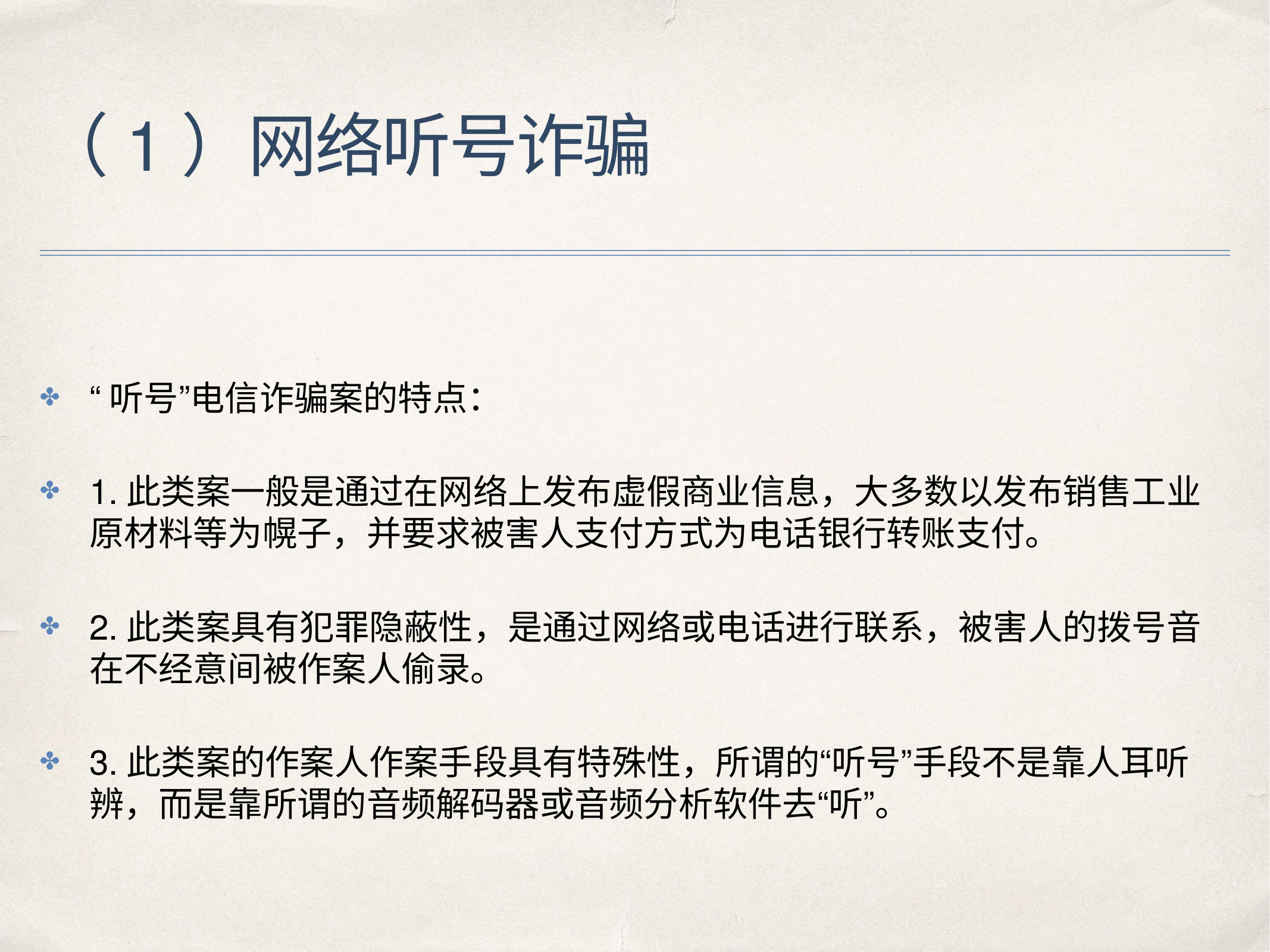

13
# （1）网络听号诈骗
“听号”电信诈骗案的特点：
1.此类案一般是通过在网络上发布虚假商业信息，大多数以发布销售工业原材料等为幌子，并要求被害人支付方式为电话银行转账支付。
2.此类案具有犯罪隐蔽性，是通过网络或电话进行联系，被害人的拨号音在不经意间被作案人偷录。
3.此类案的作案人作案手段具有特殊性，所谓的“听号”手段不是靠人耳听辨，而是靠所谓的音频解码器或音频分析软件去“听”。